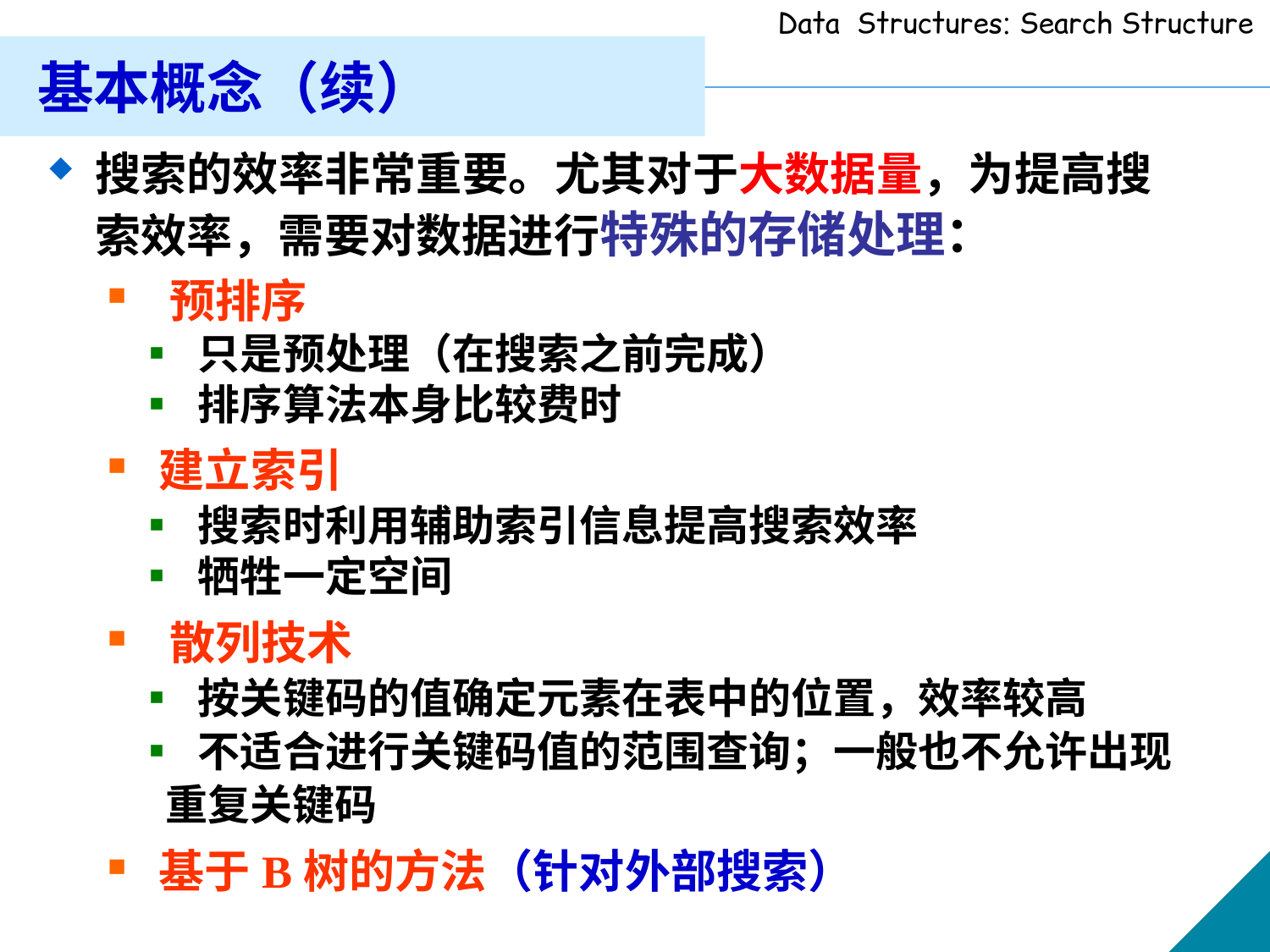

基本概念（续）
搜索的效率非常重要。尤其对于大数据量，为提高搜索效率，需要对数据进行特殊的存储处理：

  预排序
   ▪ 只是预处理（在搜索之前完成）
   ▪ 排序算法本身比较费时

 建立索引
   ▪ 搜索时利用辅助索引信息提高搜索效率
   ▪ 牺牲一定空间

  散列技术
   ▪ 按关键码的值确定元素在表中的位置，效率较高
   ▪ 不适合进行关键码值的范围查询；一般也不允许出现
     重复关键码

 基于B树的方法（针对外部搜索）